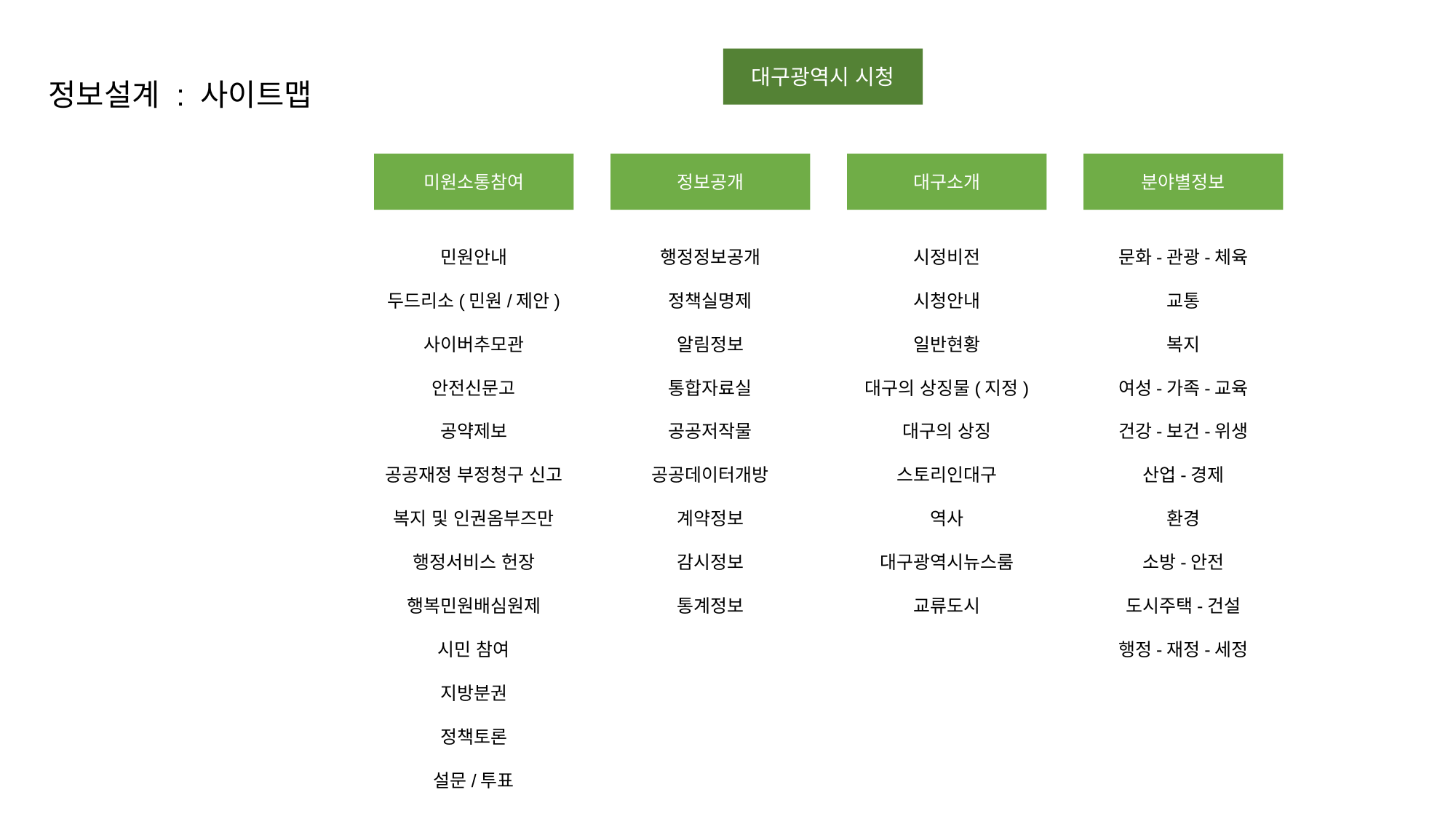

대구광역시 시청
미원소통참여
정보공개
대구소개
분야별정보
민원안내
두드리소(민원/제안)
사이버추모관
안전신문고
공약제보
공공재정 부정청구 신고
복지 및 인권옴부즈만
행정서비스 헌장
행복민원배심원제
시민 참여
지방분권
정책토론
설문/투표
행정정보공개

정책실명제

알림정보

통합자료실

공공저작물

공공데이터개방

계약정보

감시정보

통계정보

시정비전

시청안내

일반현황

대구의 상징물(지정)

대구의 상징

스토리인대구

역사

대구광역시뉴스룸

교류도시
문화-관광-체육

교통

복지

여성-가족-교육

건강-보건-위생

산업-경제

환경

소방-안전

도시주택-건설

행정-재정-세정
정보설계 : 사이트맵